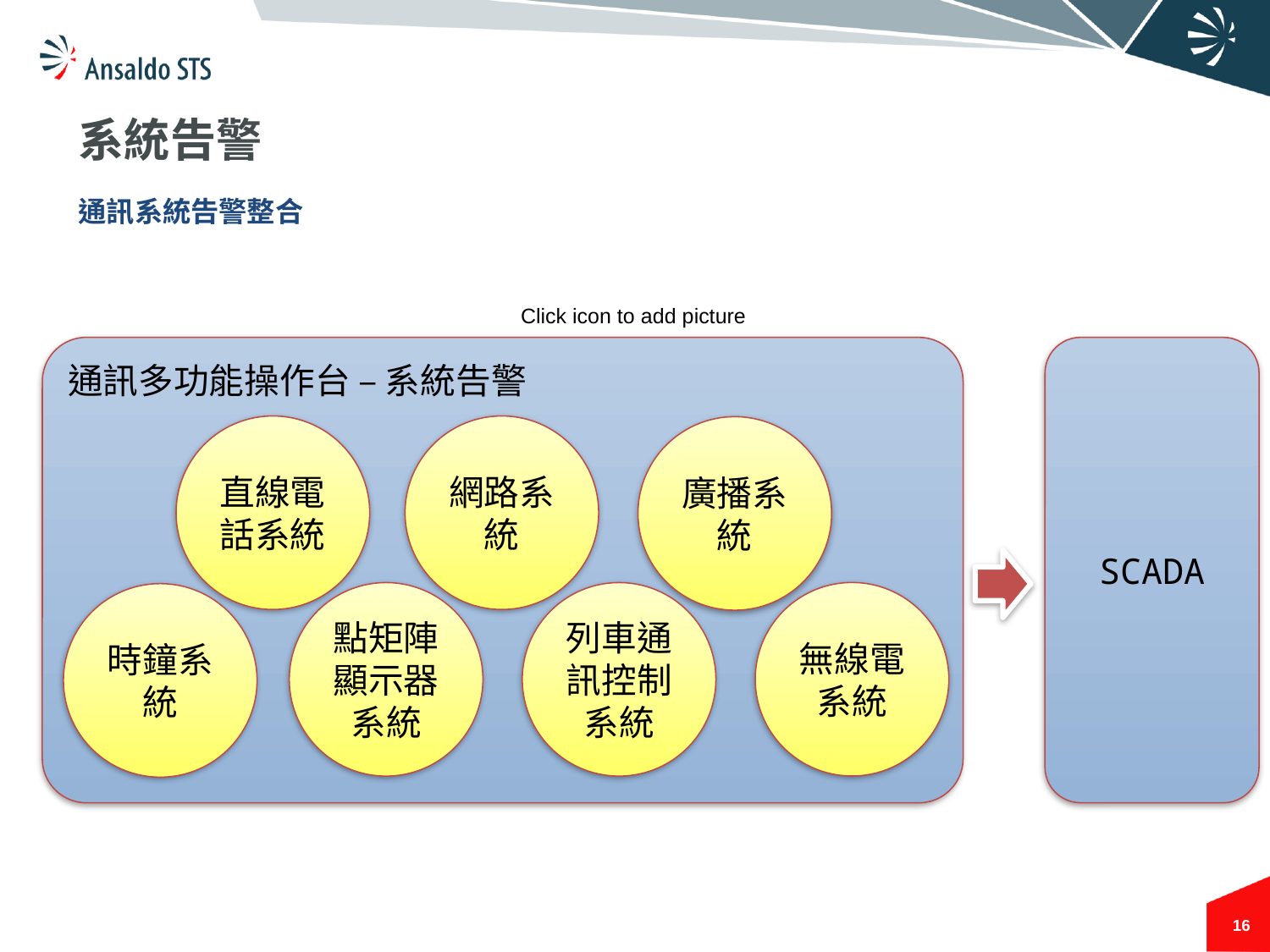

# 系統告警
通訊系統告警整合

通訊多功能操作台 – 系統告警

SCADA
網路系統
直線電話系統
廣播系統

無線電系統
點矩陣顯示器系統
列車通訊控制系統
時鐘系統
16